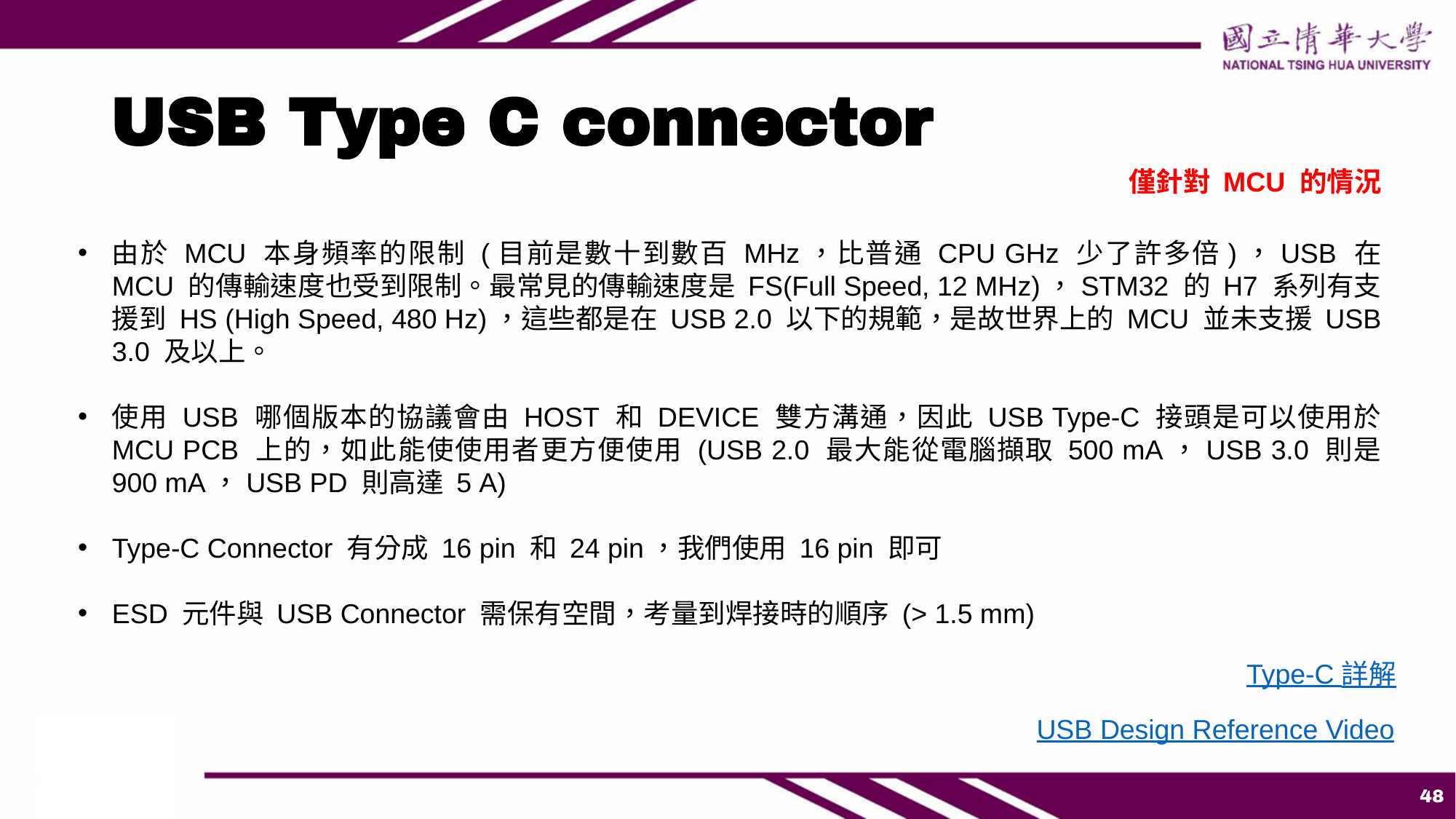

# USB Type C connector
僅針對 MCU 的情況
由於 MCU 本身頻率的限制 (目前是數十到數百 MHz，比普通 CPU GHz 少了許多倍)，USB 在 MCU 的傳輸速度也受到限制。最常見的傳輸速度是 FS(Full Speed, 12 MHz)，STM32 的 H7 系列有支援到 HS (High Speed, 480 Hz)，這些都是在 USB 2.0 以下的規範，是故世界上的 MCU 並未支援 USB 3.0 及以上。

使用 USB 哪個版本的協議會由 HOST 和 DEVICE 雙方溝通，因此 USB Type-C 接頭是可以使用於 MCU PCB 上的，如此能使使用者更方便使用 (USB 2.0 最大能從電腦擷取 500 mA，USB 3.0 則是 900 mA，USB PD 則高達 5 A)

Type-C Connector 有分成 16 pin 和 24 pin，我們使用 16 pin 即可

ESD 元件與 USB Connector 需保有空間，考量到焊接時的順序 (> 1.5 mm)
Type-C 詳解
USB Design Reference Video
48